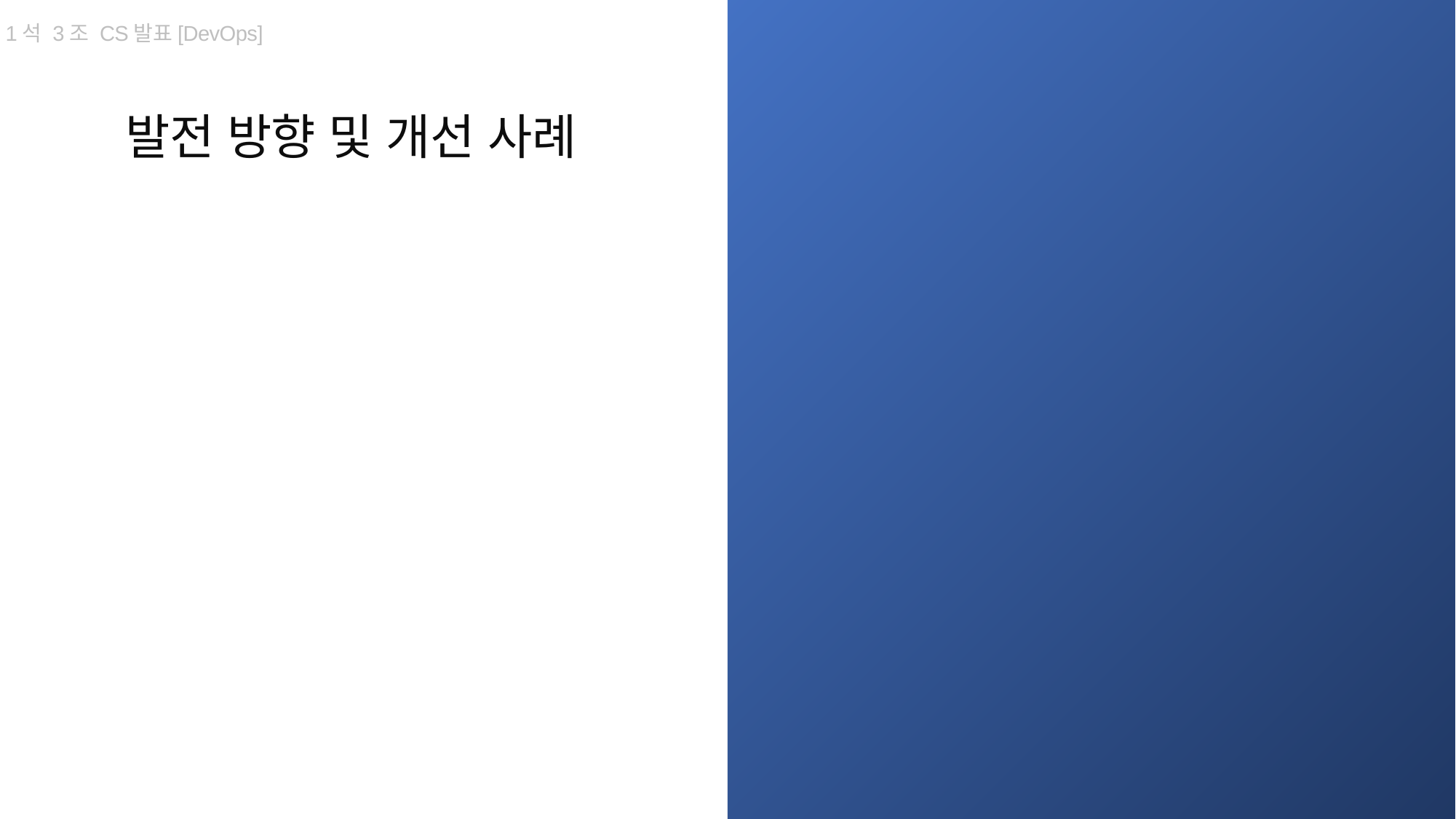

1석 3조 CS발표[DevOps]
발전 방향 및 개선 사례
05